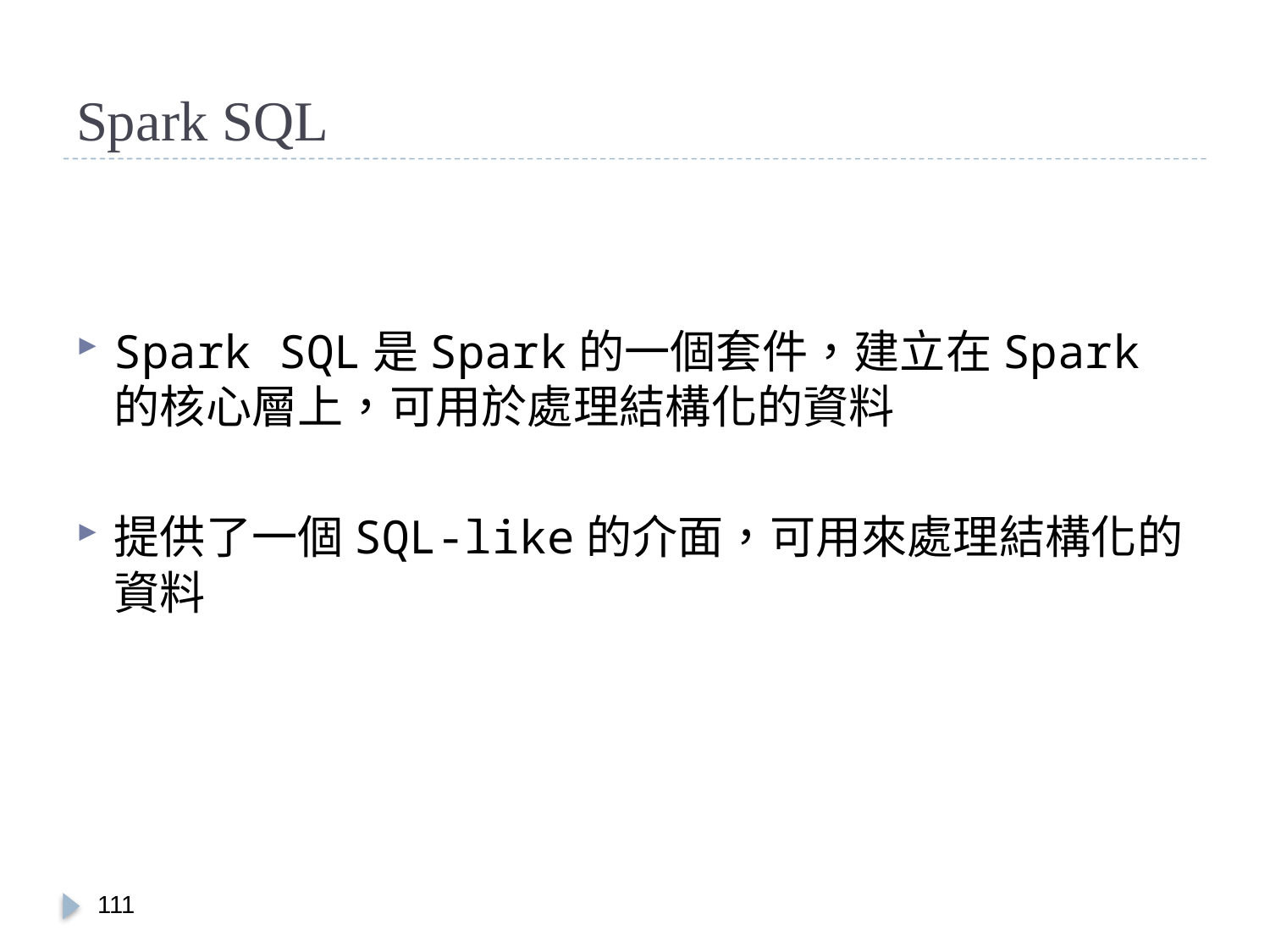

# Spark SQL
Spark SQL是Spark的一個套件，建立在Spark的核心層上，可用於處理結構化的資料

提供了一個SQL-like的介面，可用來處理結構化的資料

111